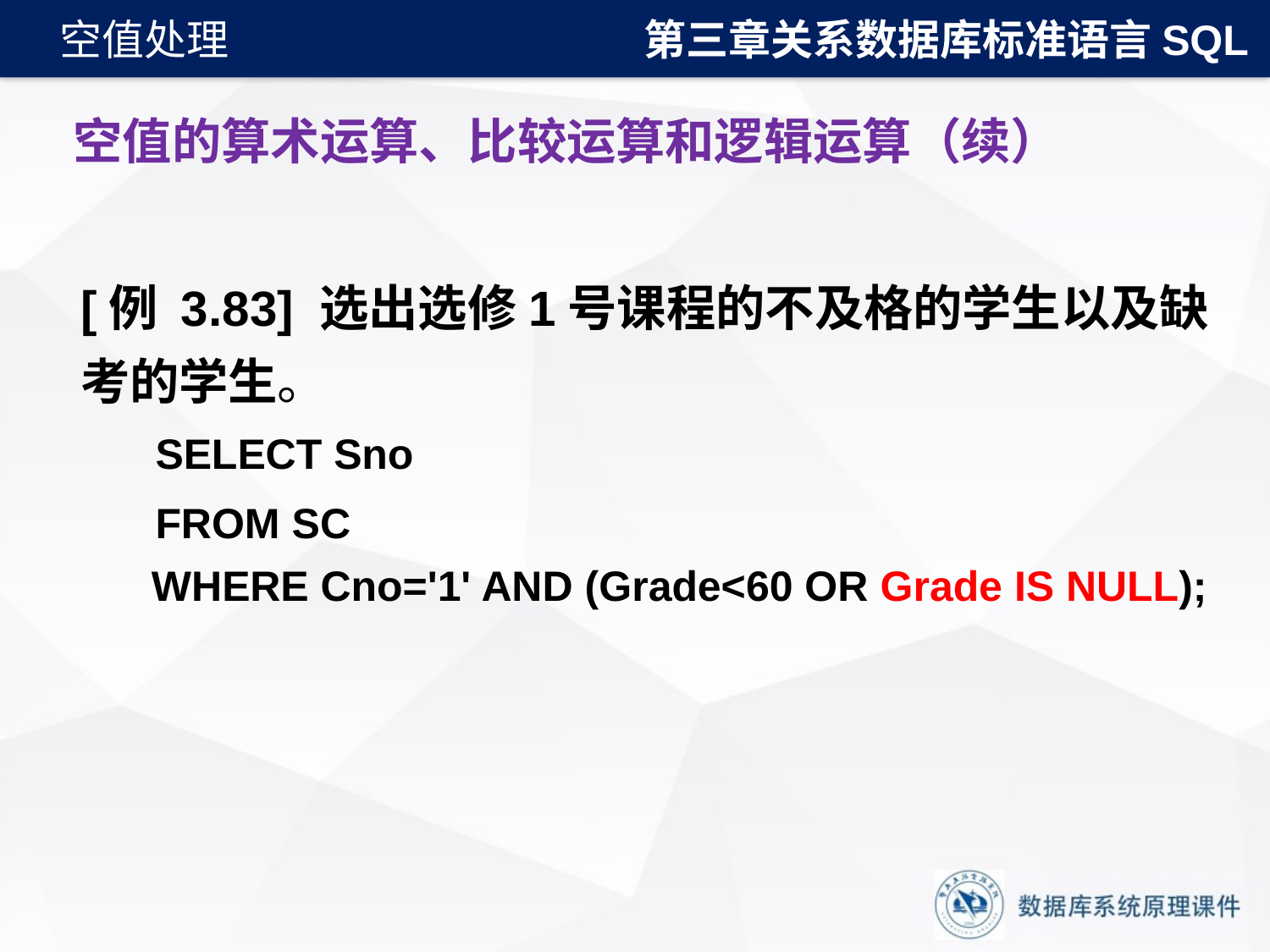

第三章关系数据库标准语言SQL
空值处理
# 空值的算术运算、比较运算和逻辑运算（续）

[例 3.83] 选出选修1号课程的不及格的学生以及缺考的学生。
SELECT Sno
FROM SC
      WHERE Cno='1' AND (Grade<60 OR Grade IS NULL);